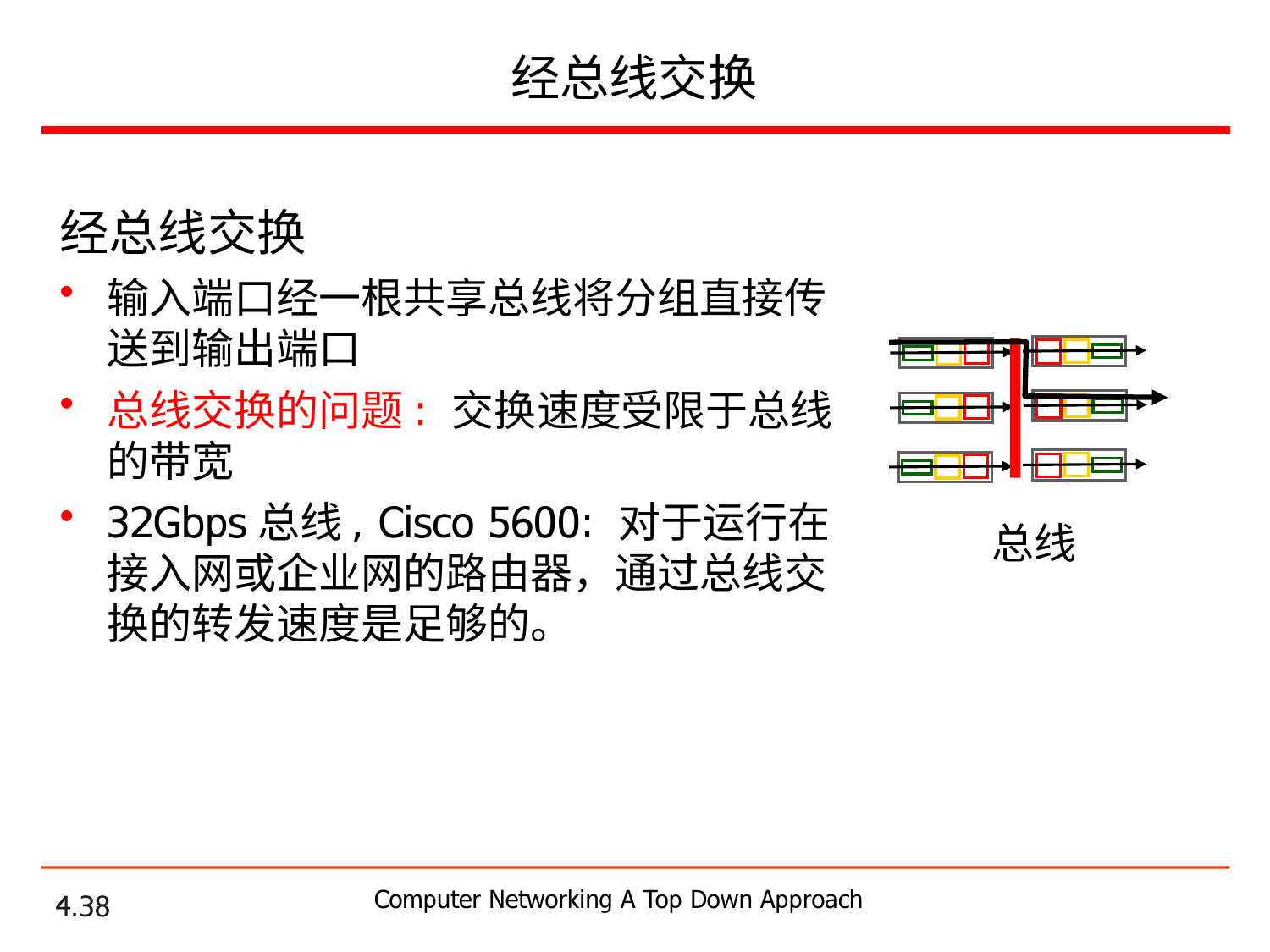

# 经总线交换
经总线交换
输入端口经一根共享总线将分组直接传送到输出端口
总线交换的问题: 交换速度受限于总线的带宽
32Gbps总线, Cisco 5600: 对于运行在接入网或企业网的路由器，通过总线交换的转发速度是足够的。

总线